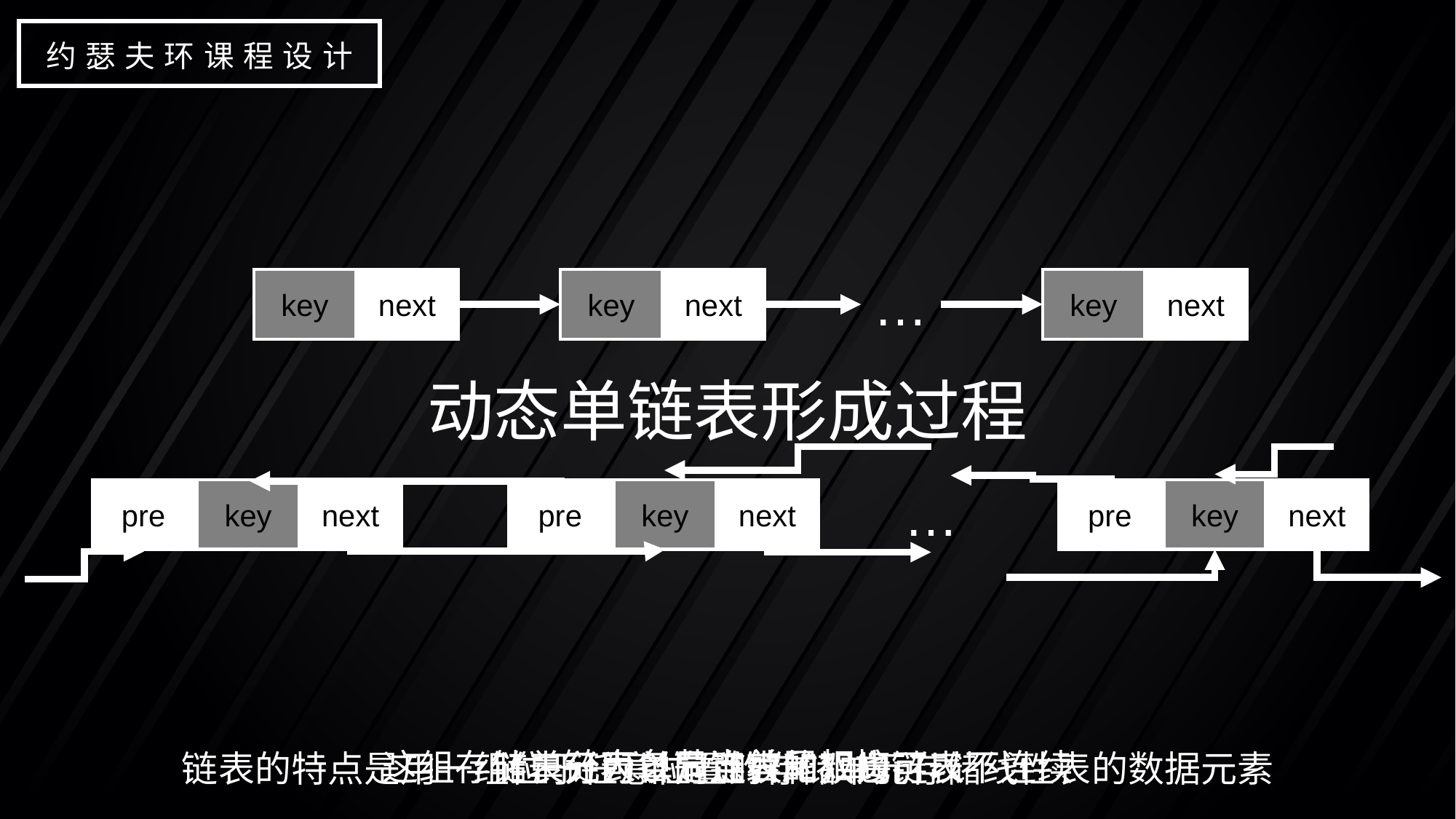

约瑟夫环课程设计
…

key
next
key
next
key
next
动态单链表形成过程
…

pre
key
next
pre
key
next
pre
key
next
链表各节点首尾相接
这组存储单元可以是连续的，也可以不连续
链表分为单向链表和双向链表
链表的特点是用一组位于任意位置的存储单元存储线性表的数据元素